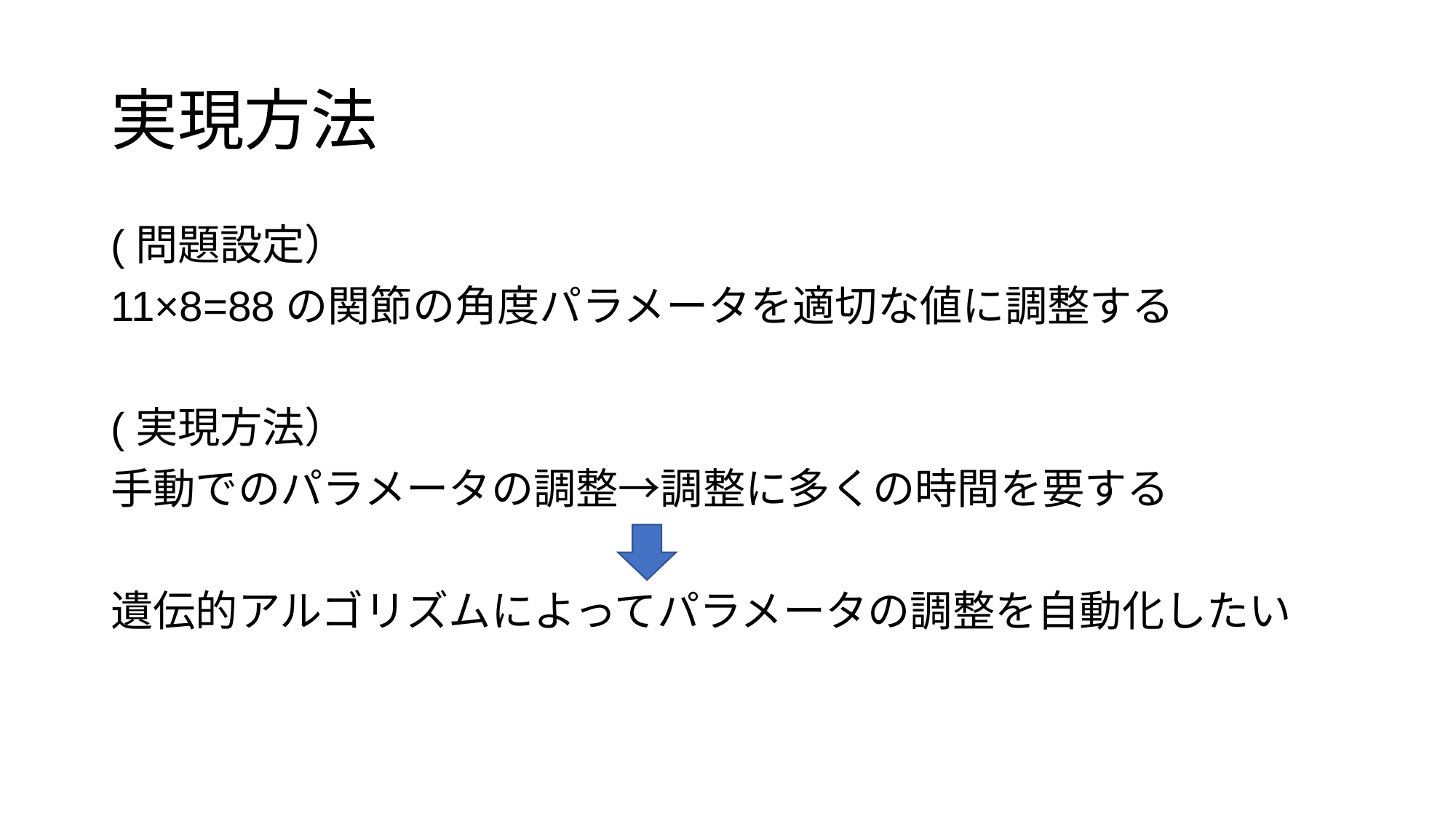

# 実現方法
(問題設定）
11×8=88の関節の角度パラメータを適切な値に調整する

(実現方法）
手動でのパラメータの調整→調整に多くの時間を要する

遺伝的アルゴリズムによってパラメータの調整を自動化したい